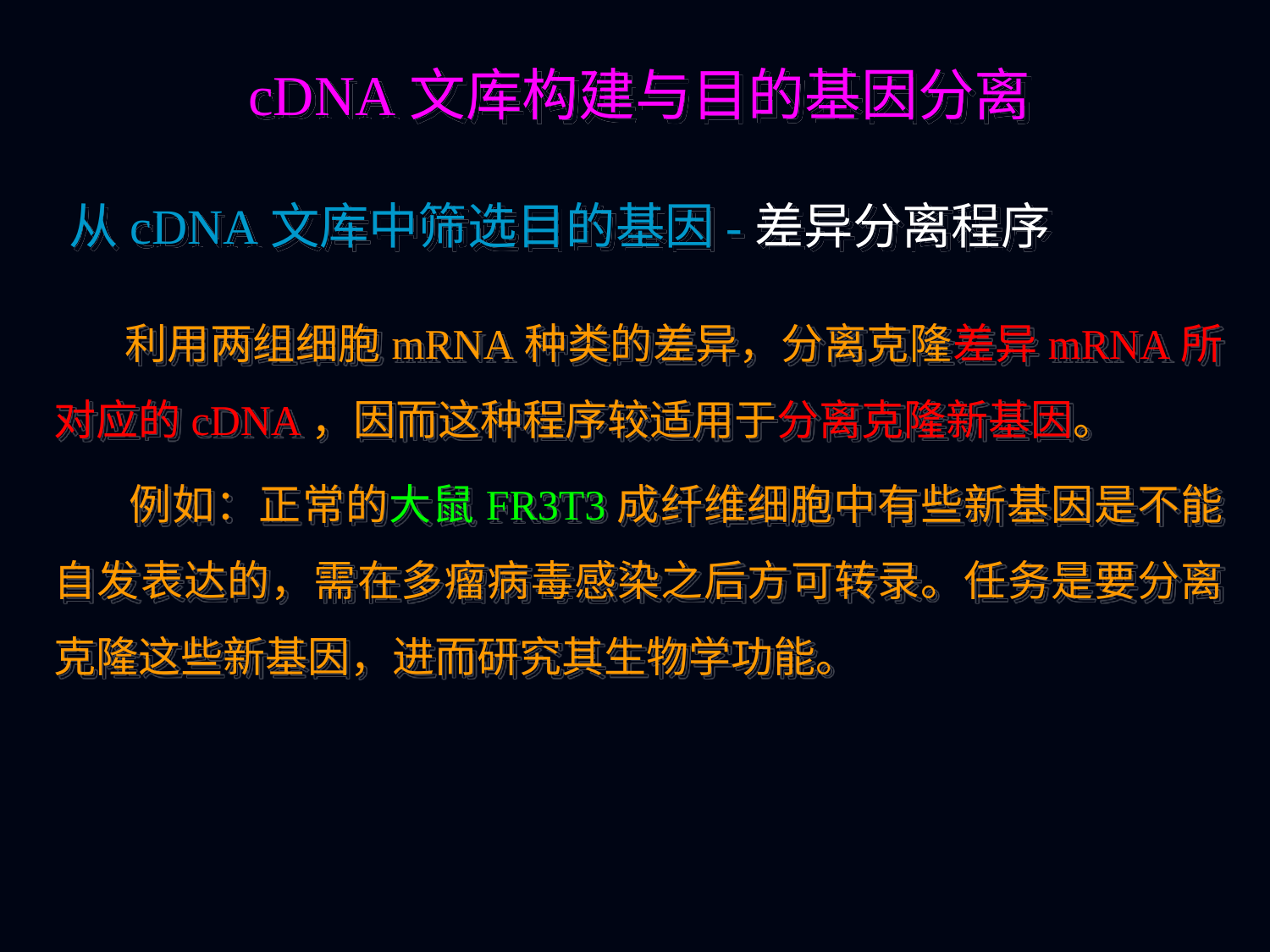

cDNA文库构建与目的基因分离
从cDNA文库中筛选目的基因-差异分离程序
      利用两组细胞mRNA种类的差异，分离克隆差异mRNA所对应的cDNA，因而这种程序较适用于分离克隆新基因。
      例如：正常的大鼠FR3T3成纤维细胞中有些新基因是不能自发表达的，需在多瘤病毒感染之后方可转录。任务是要分离克隆这些新基因，进而研究其生物学功能。